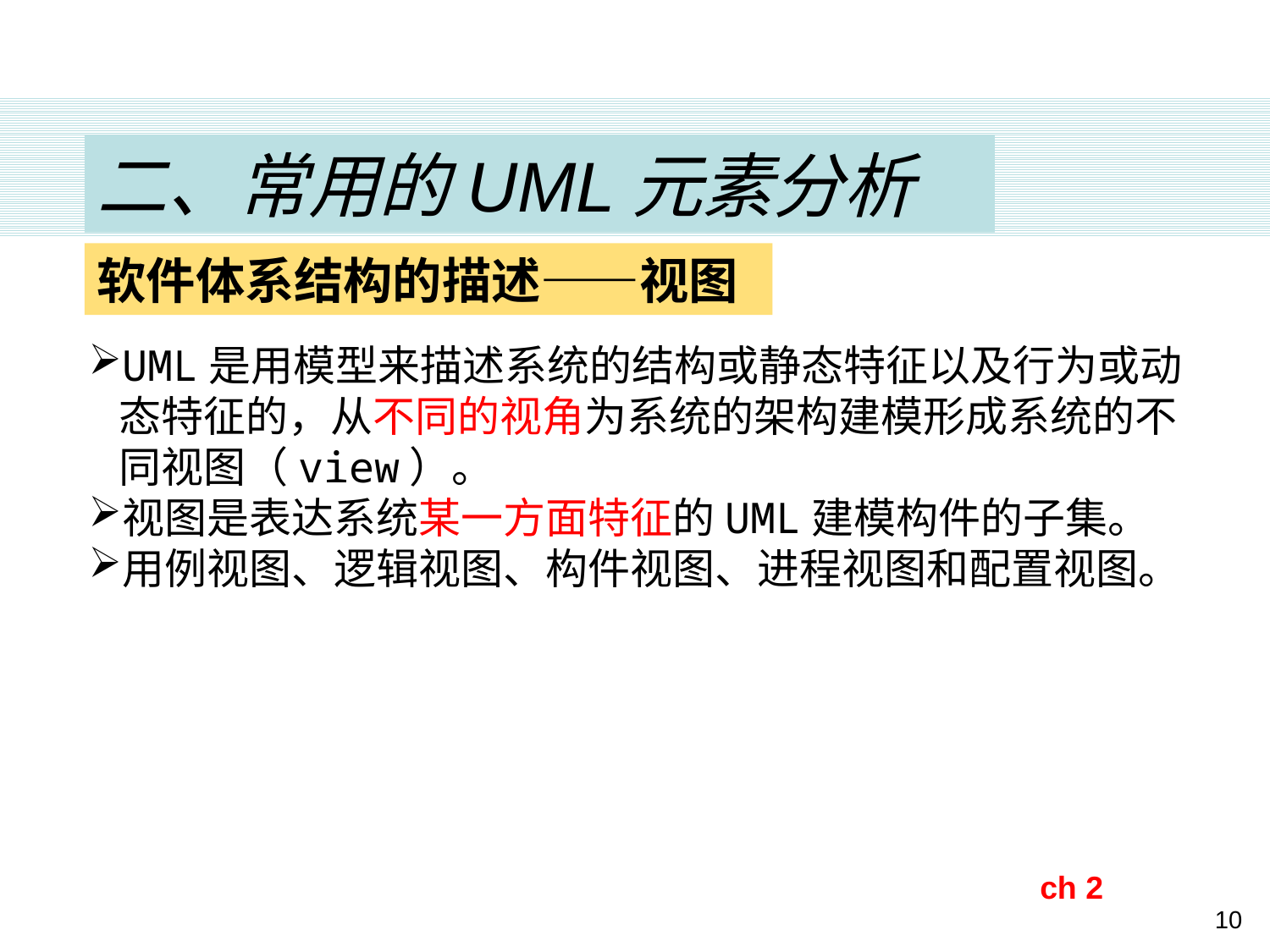

二、常用的UML元素分析
软件体系结构的描述——视图
UML是用模型来描述系统的结构或静态特征以及行为或动态特征的，从不同的视角为系统的架构建模形成系统的不同视图（view）。
视图是表达系统某一方面特征的UML建模构件的子集。
用例视图、逻辑视图、构件视图、进程视图和配置视图。
ch 2
10